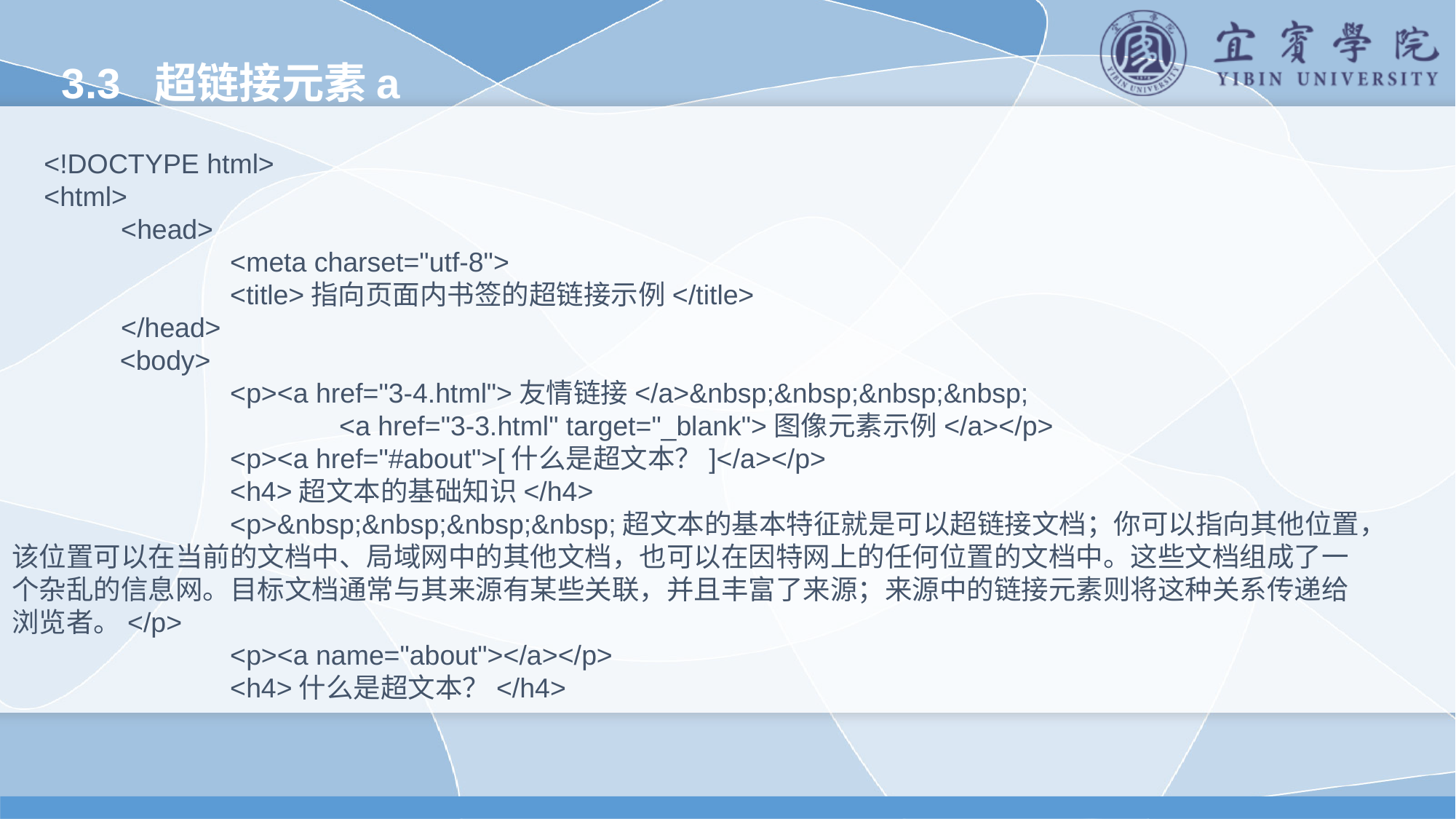

3.3  超链接元素a
<!DOCTYPE html>
<html>
	<head>
		<meta charset="utf-8">
		<title>指向页面内书签的超链接示例</title>
	</head>
       <body>
		<p><a href="3-4.html">友情链接</a>&nbsp;&nbsp;&nbsp;&nbsp;
			<a href="3-3.html" target="_blank">图像元素示例</a></p>
		<p><a href="#about">[什么是超文本？]</a></p>
		<h4>超文本的基础知识</h4>
		<p>&nbsp;&nbsp;&nbsp;&nbsp;超文本的基本特征就是可以超链接文档；你可以指向其他位置，该位置可以在当前的文档中、局域网中的其他文档，也可以在因特网上的任何位置的文档中。这些文档组成了一个杂乱的信息网。目标文档通常与其来源有某些关联，并且丰富了来源；来源中的链接元素则将这种关系传递给浏览者。</p>
		<p><a name="about"></a></p>
		<h4>什么是超文本？</h4>